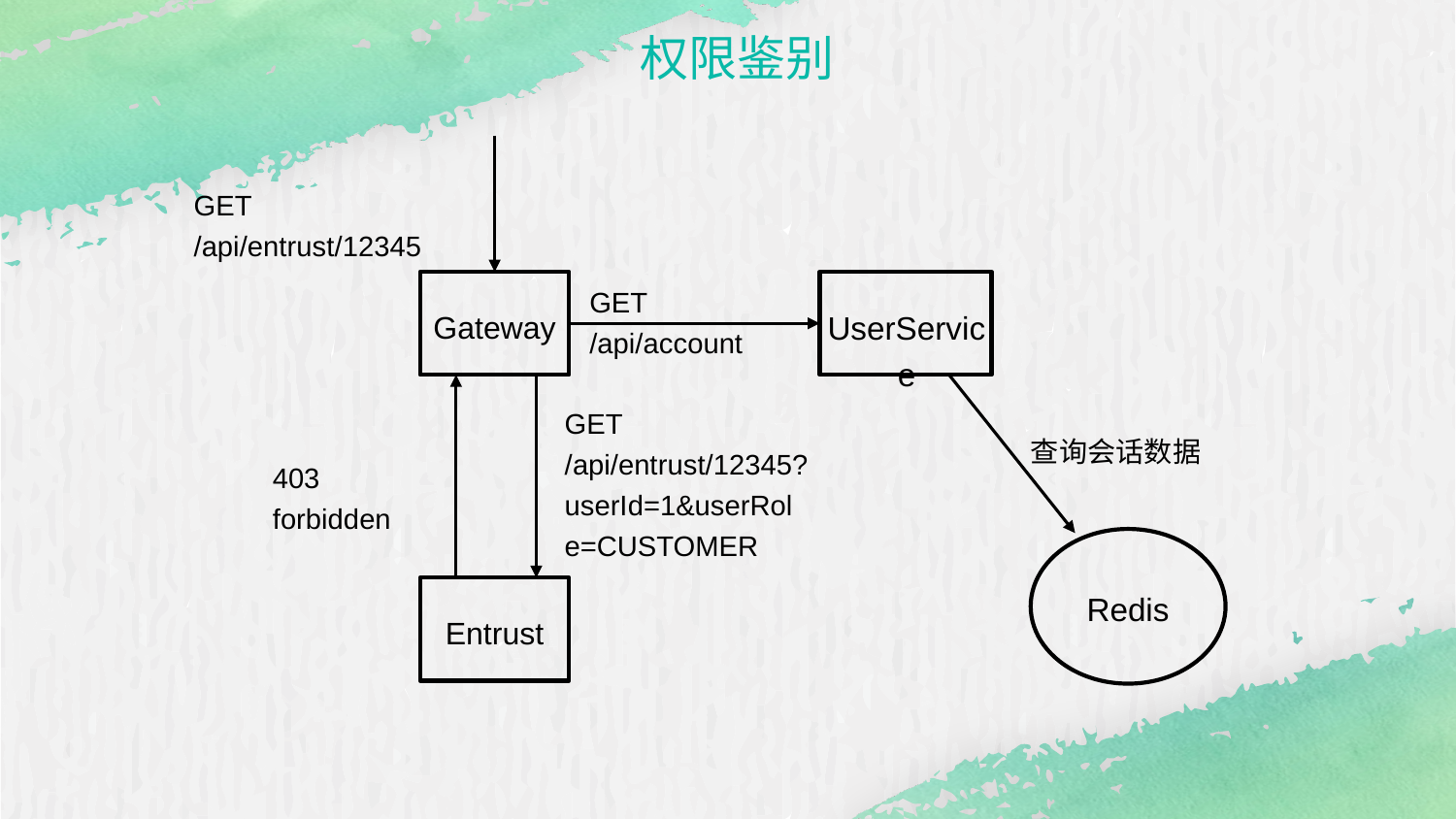

权限鉴别
GET /api/entrust/12345

Gateway

UserService
GET /api/account
GET /api/entrust/12345?userId=1&userRole=CUSTOMER
查询会话数据
403 forbidden

Entrust
Redis